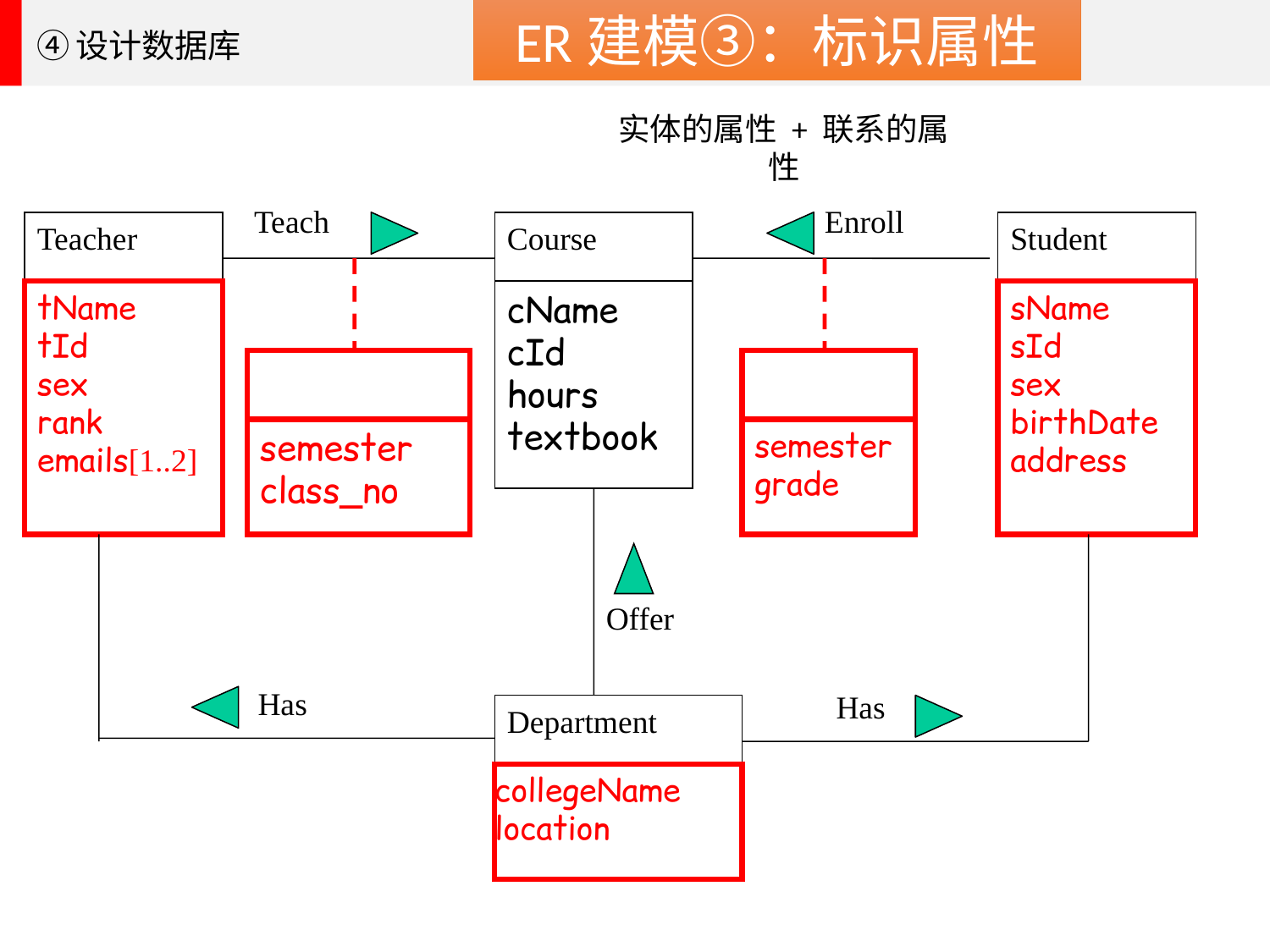

ER建模③：标识属性
④设计数据库
实体的属性 + 联系的属性
Teach
Enroll
Teacher

Course

Student

tName
tId
sex
rank
emails[1..2]
cName
cId
hours
textbook
sName
sId
sex
birthDate address

semester
class_no
semester
grade

Offer
Has

Has
Department

collegeName
location